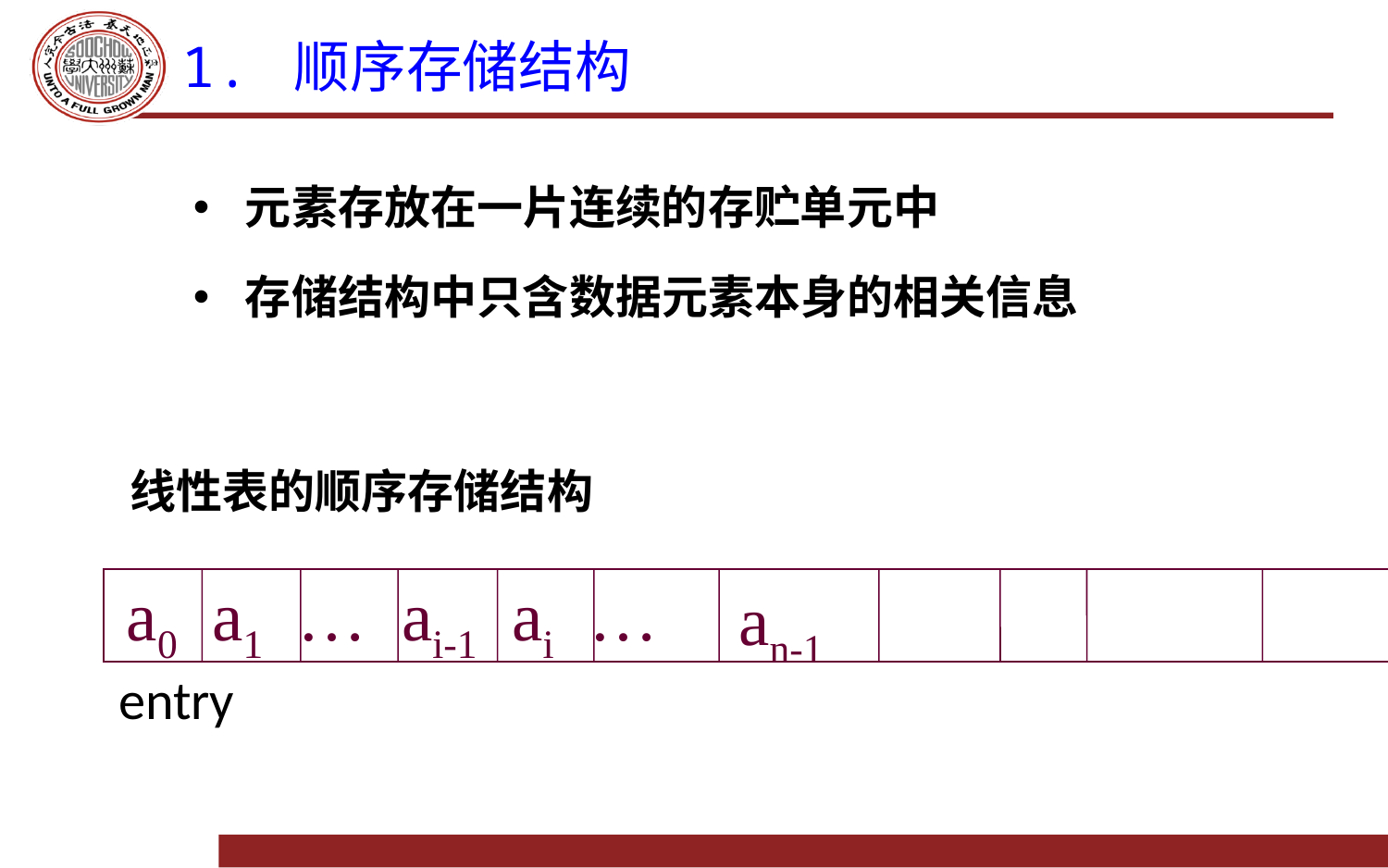

# 1. 顺序存储结构
元素存放在一片连续的存贮单元中
存储结构中只含数据元素本身的相关信息
线性表的顺序存储结构
a0  a1  …  ai-1  ai  …

an-1
entry